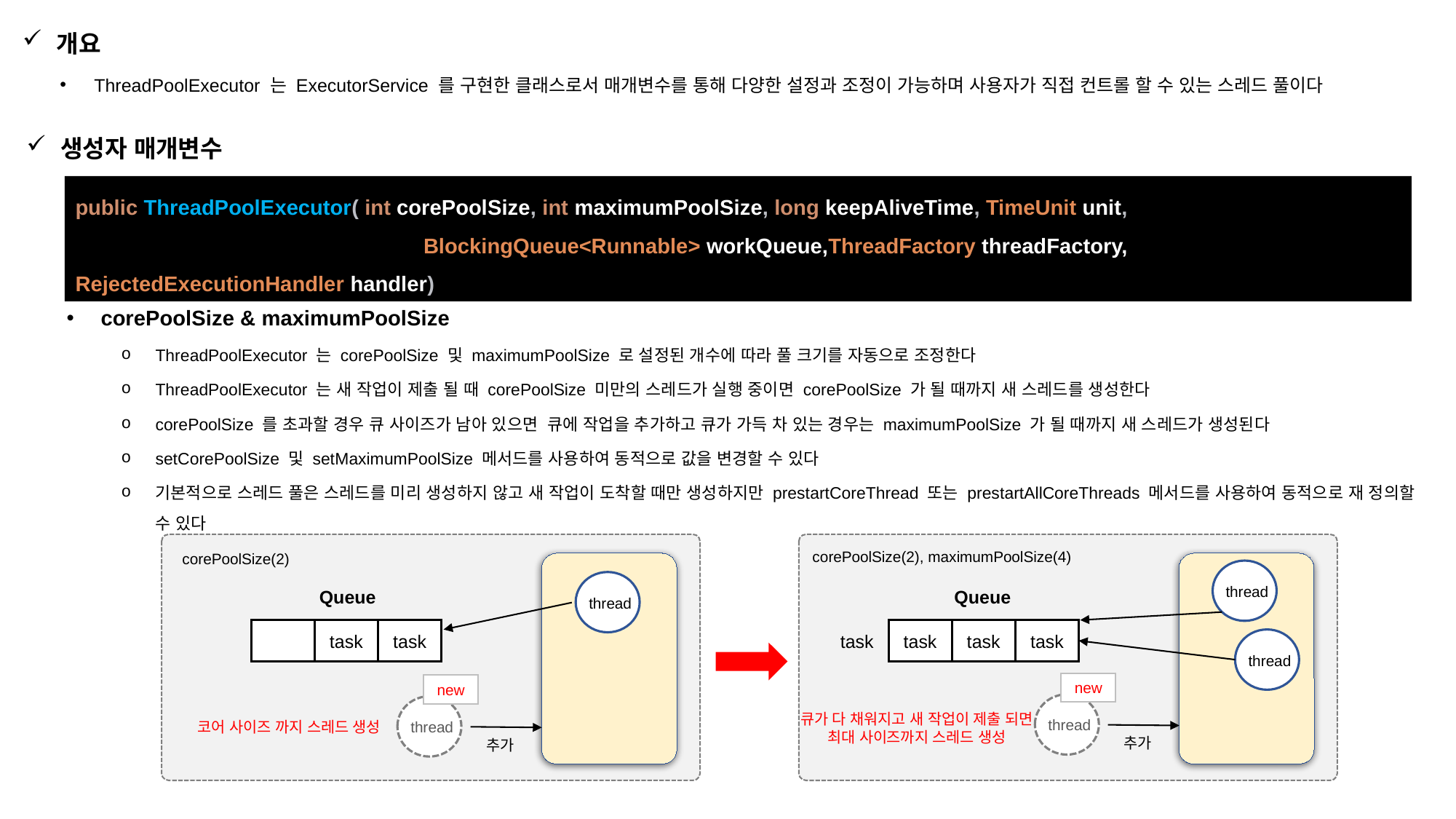

개요
ThreadPoolExecutor 는 ExecutorService 를 구현한 클래스로서 매개변수를 통해 다양한 설정과 조정이 가능하며 사용자가 직접 컨트롤 할 수 있는 스레드 풀이다
생성자 매개변수
public ThreadPoolExecutor( int corePoolSize, int maximumPoolSize, long keepAliveTime, TimeUnit unit,
                                                          BlockingQueue<Runnable> workQueue,ThreadFactory threadFactory, RejectedExecutionHandler handler)
corePoolSize & maximumPoolSize
ThreadPoolExecutor 는 corePoolSize 및 maximumPoolSize 로 설정된 개수에 따라 풀 크기를 자동으로 조정한다
ThreadPoolExecutor 는 새 작업이 제출 될 때 corePoolSize 미만의 스레드가 실행 중이면 corePoolSize 가 될 때까지 새 스레드를 생성한다
corePoolSize 를 초과할 경우 큐 사이즈가 남아 있으면  큐에 작업을 추가하고 큐가 가득 차 있는 경우는 maximumPoolSize 가 될 때까지 새 스레드가 생성된다
setCorePoolSize 및 setMaximumPoolSize 메서드를 사용하여 동적으로 값을 변경할 수 있다
기본적으로 스레드 풀은 스레드를 미리 생성하지 않고 새 작업이 도착할 때만 생성하지만 prestartCoreThread 또는 prestartAllCoreThreads 메서드를 사용하여 동적으로 재 정의할 수 있다
corePoolSize(2), maximumPoolSize(4)

corePoolSize(2)

thread

thread
Queue
Queue

task
task
task
task
task
task

thread

new
new

thread

thread
큐가 다 채워지고 새 작업이 제출 되면 최대 사이즈까지 스레드 생성
코어 사이즈 까지 스레드 생성
추가
추가